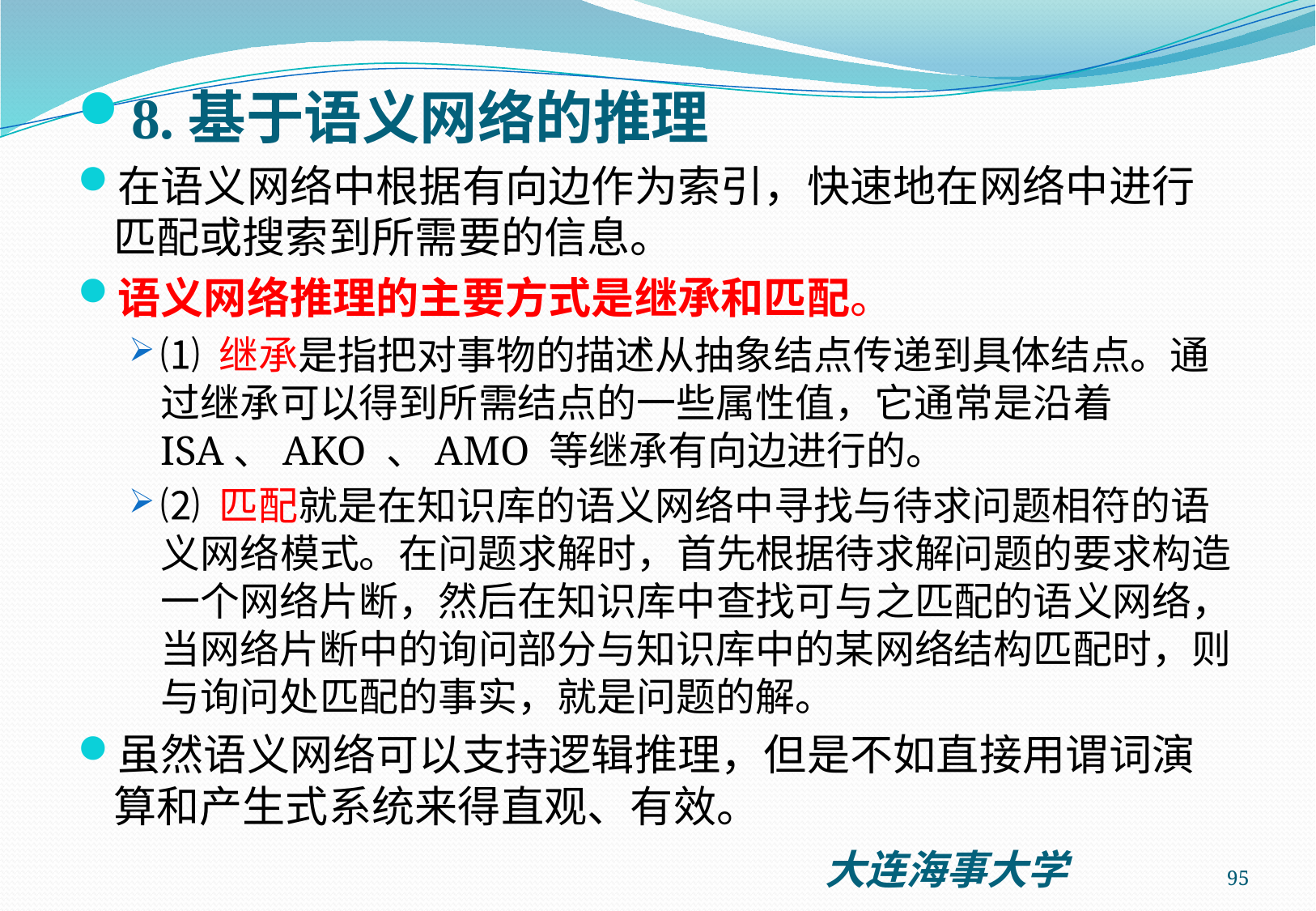

8.基于语义网络的推理
在语义网络中根据有向边作为索引，快速地在网络中进行匹配或搜索到所需要的信息。
语义网络推理的主要方式是继承和匹配。
⑴ 继承是指把对事物的描述从抽象结点传递到具体结点。通过继承可以得到所需结点的一些属性值，它通常是沿着 ISA、AKO 、AMO 等继承有向边进行的。
⑵ 匹配就是在知识库的语义网络中寻找与待求问题相符的语义网络模式。在问题求解时，首先根据待求解问题的要求构造一个网络片断，然后在知识库中查找可与之匹配的语义网络，当网络片断中的询问部分与知识库中的某网络结构匹配时，则与询问处匹配的事实，就是问题的解。
虽然语义网络可以支持逻辑推理，但是不如直接用谓词演算和产生式系统来得直观、有效。

95